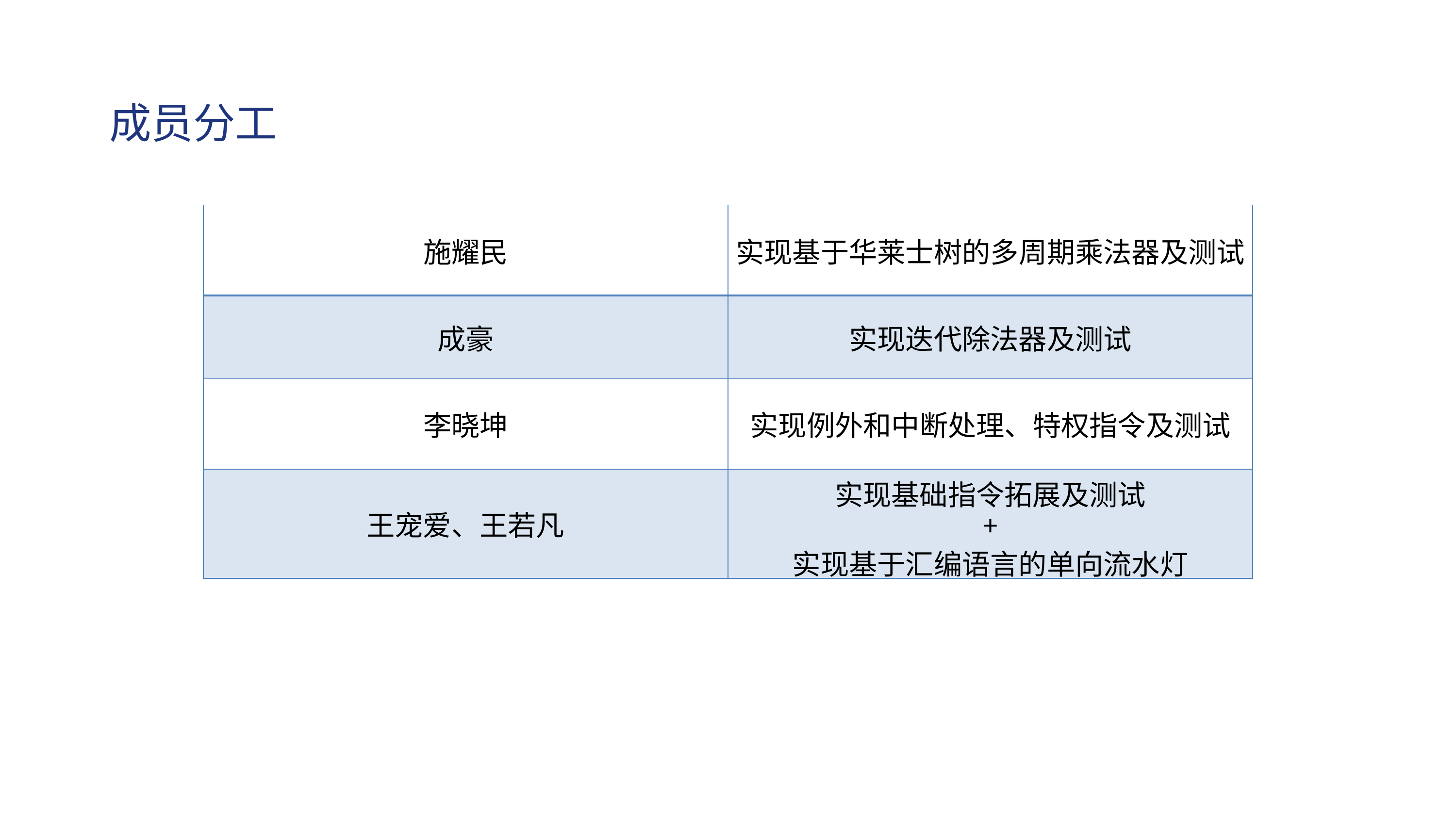

成员分工
| 施耀民 | 实现基于华莱士树的多周期乘法器及测试 |
| --- | --- |
| 成豪 | 实现迭代除法器及测试 |
| 李晓坤 | 实现例外和中断处理、特权指令及测试 |
| 王宠爱、王若凡 | 实现基础指令拓展及测试 + 实现基于汇编语言的单向流水灯 |
基础指令扩展